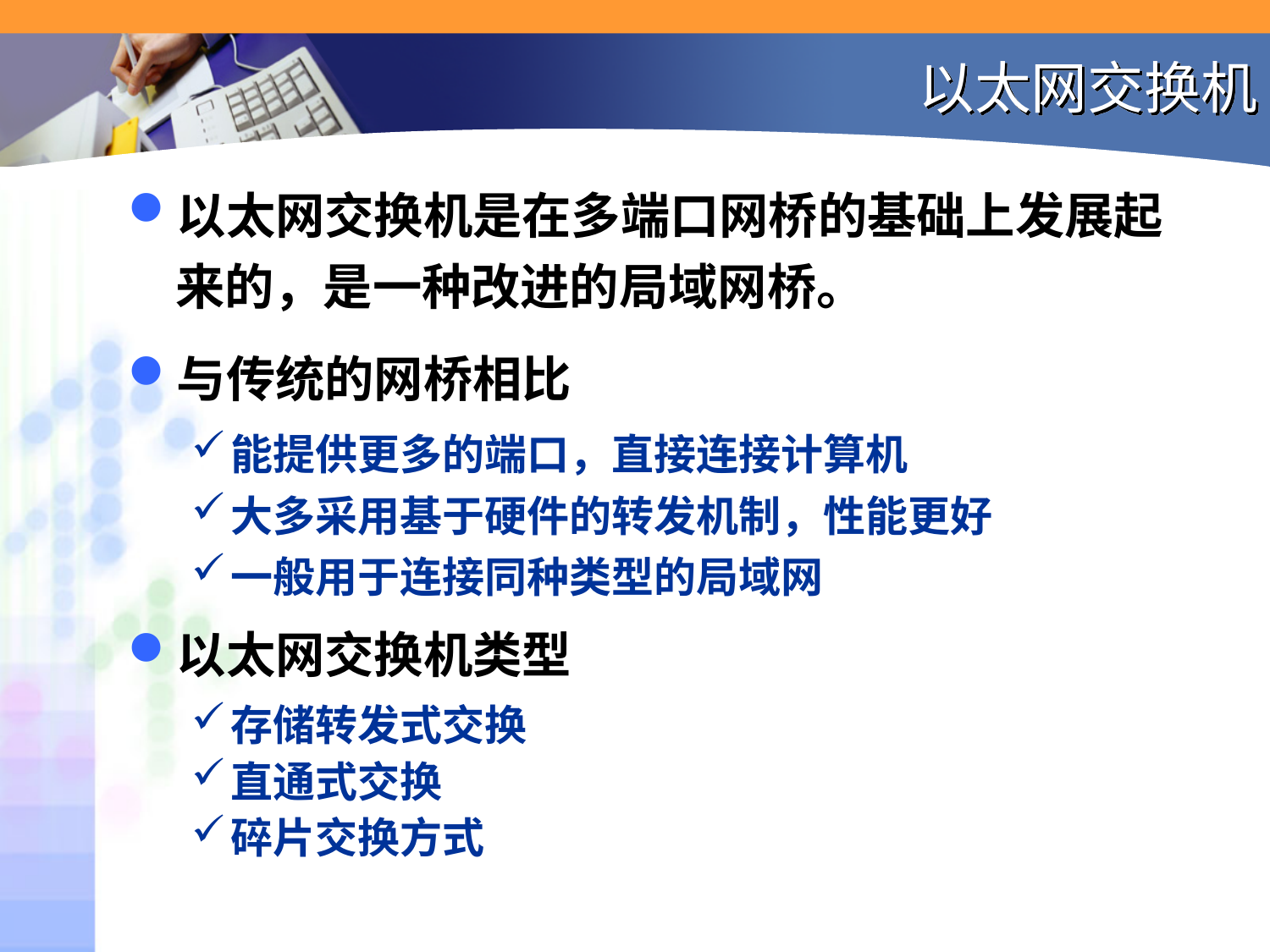

# 以太网交换机
以太网交换机是在多端口网桥的基础上发展起来的，是一种改进的局域网桥。
与传统的网桥相比
能提供更多的端口，直接连接计算机
大多采用基于硬件的转发机制，性能更好
一般用于连接同种类型的局域网
以太网交换机类型
存储转发式交换
直通式交换
碎片交换方式